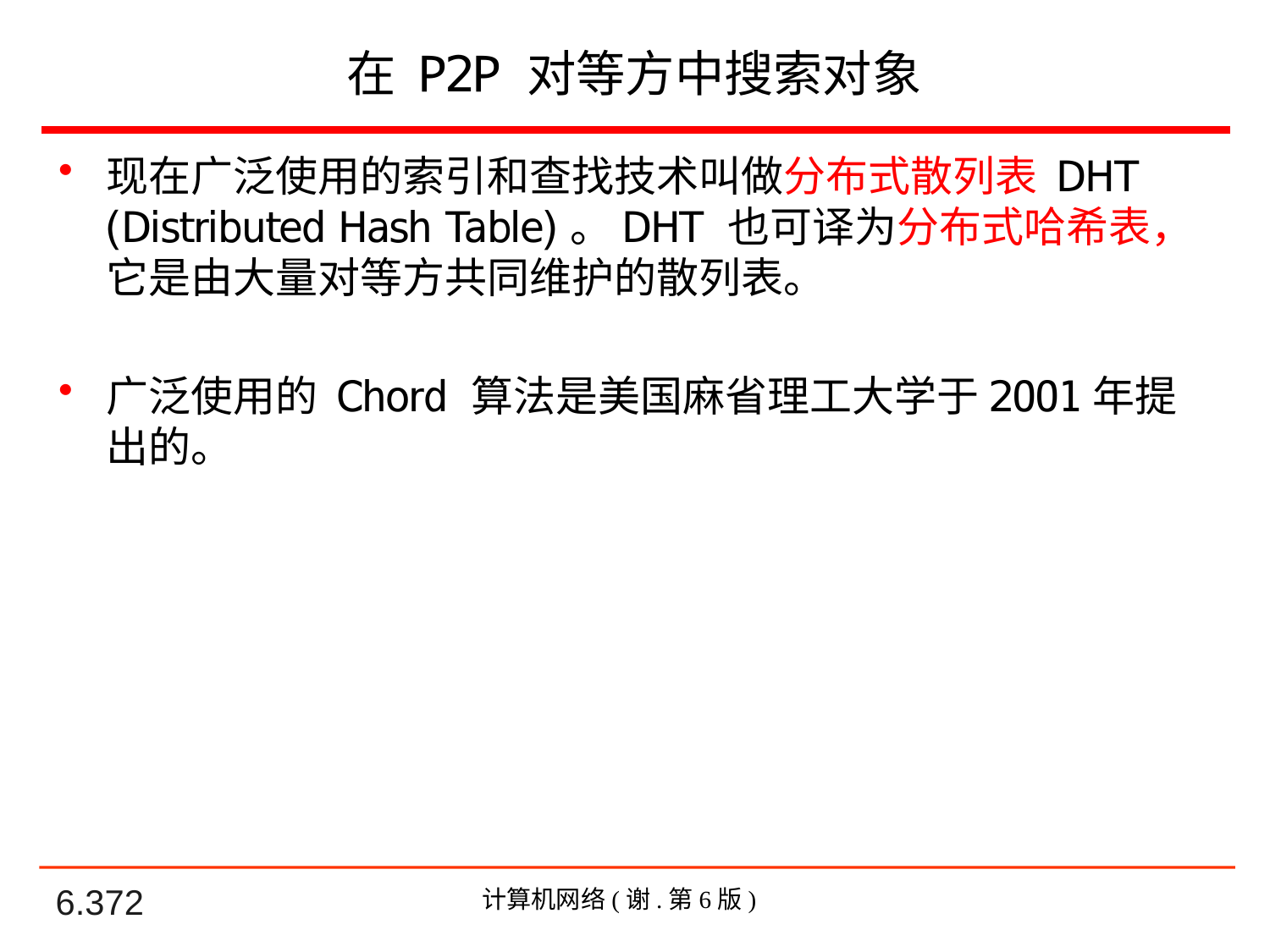

# 在 P2P 对等方中搜索对象
现在广泛使用的索引和查找技术叫做分布式散列表 DHT (Distributed Hash Table)。DHT 也可译为分布式哈希表，它是由大量对等方共同维护的散列表。

广泛使用的 Chord 算法是美国麻省理工大学于2001年提出的。